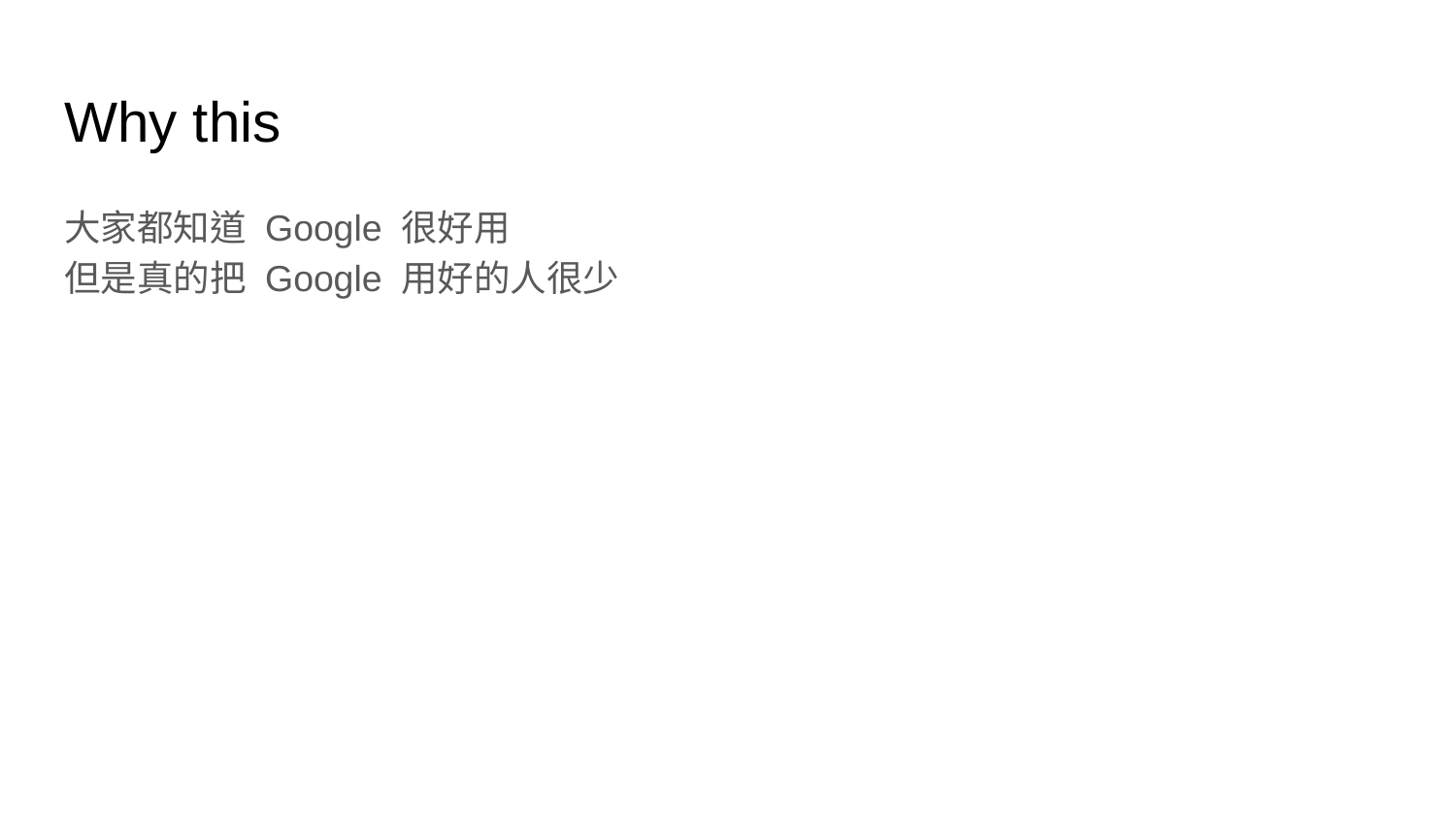

# Why this
大家都知道 Google 很好用
但是真的把 Google 用好的人很少